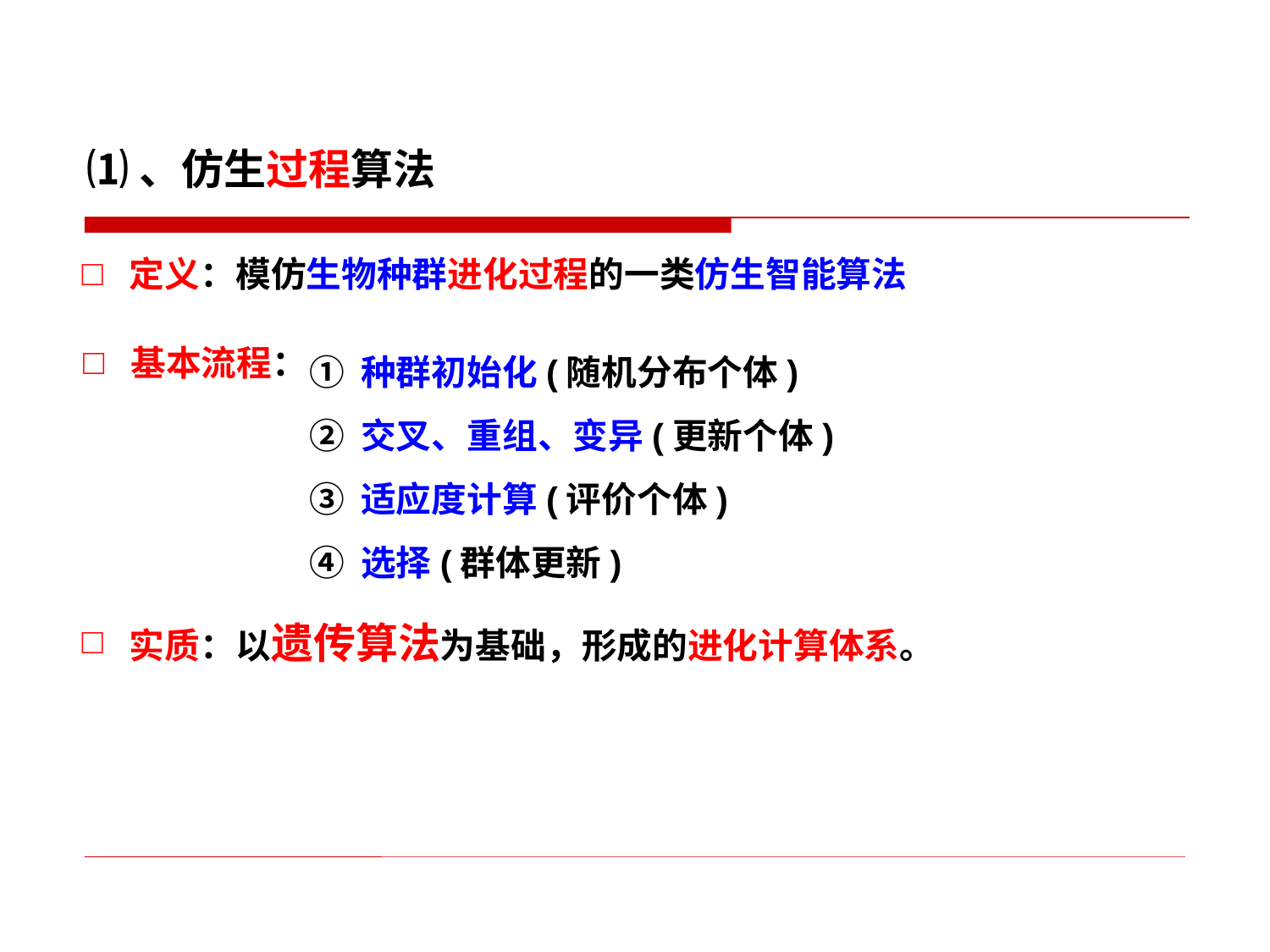

⑴、仿生过程算法
定义：模仿生物种群进化过程的一类仿生智能算法
① 种群初始化(随机分布个体)
② 交叉、重组、变异(更新个体)
③ 适应度计算(评价个体)
④ 选择(群体更新)
基本流程：
实质：以遗传算法为基础，形成的进化计算体系。